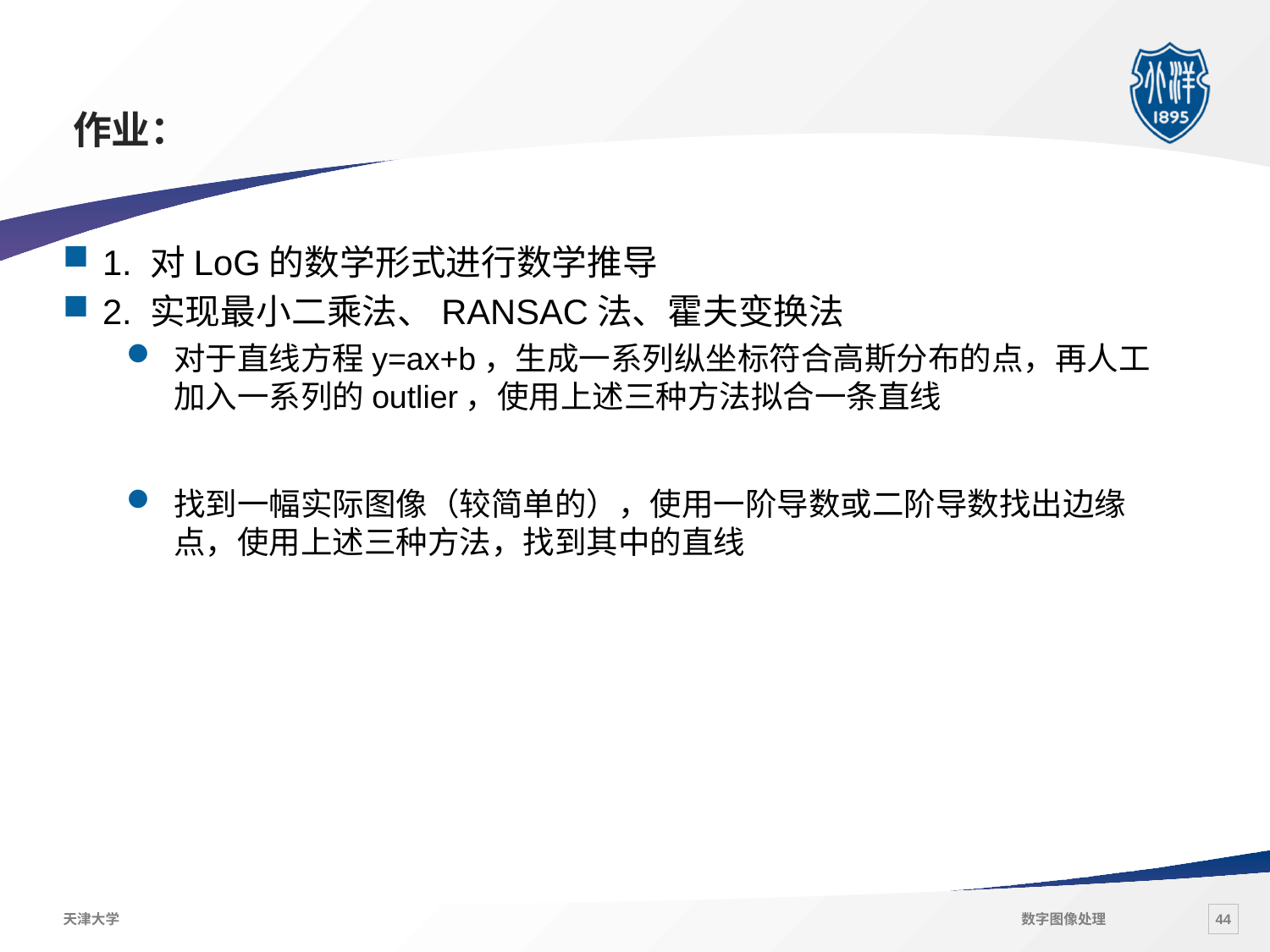

# 作业：
1. 对LoG的数学形式进行数学推导
2. 实现最小二乘法、RANSAC法、霍夫变换法
对于直线方程y=ax+b，生成一系列纵坐标符合高斯分布的点，再人工加入一系列的outlier，使用上述三种方法拟合一条直线

找到一幅实际图像（较简单的），使用一阶导数或二阶导数找出边缘点，使用上述三种方法，找到其中的直线